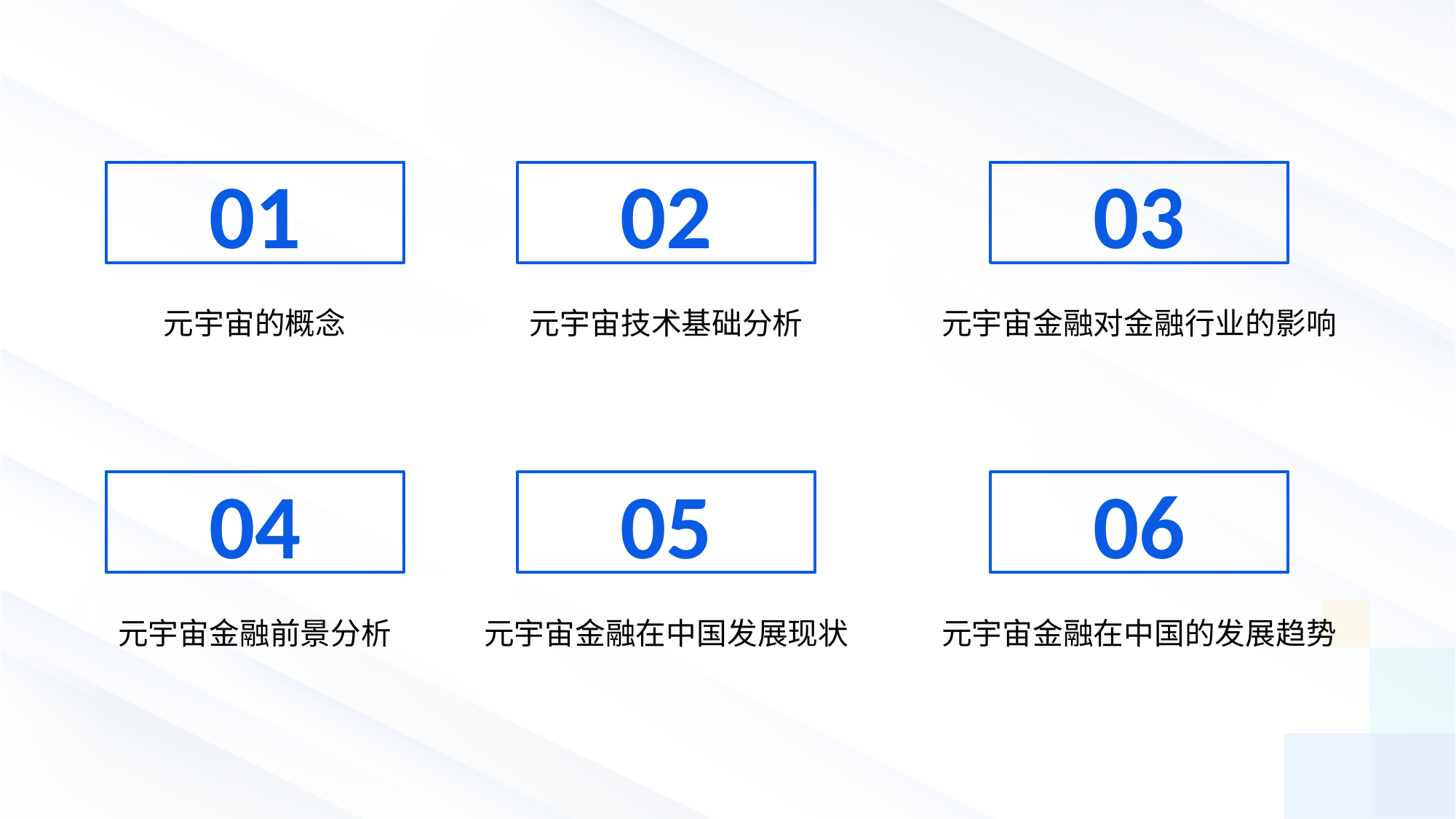

01
02
03
元宇宙的概念
元宇宙技术基础分析
元宇宙金融对金融行业的影响
04
05
06
元宇宙金融前景分析
元宇宙金融在中国发展现状
元宇宙金融在中国的发展趋势